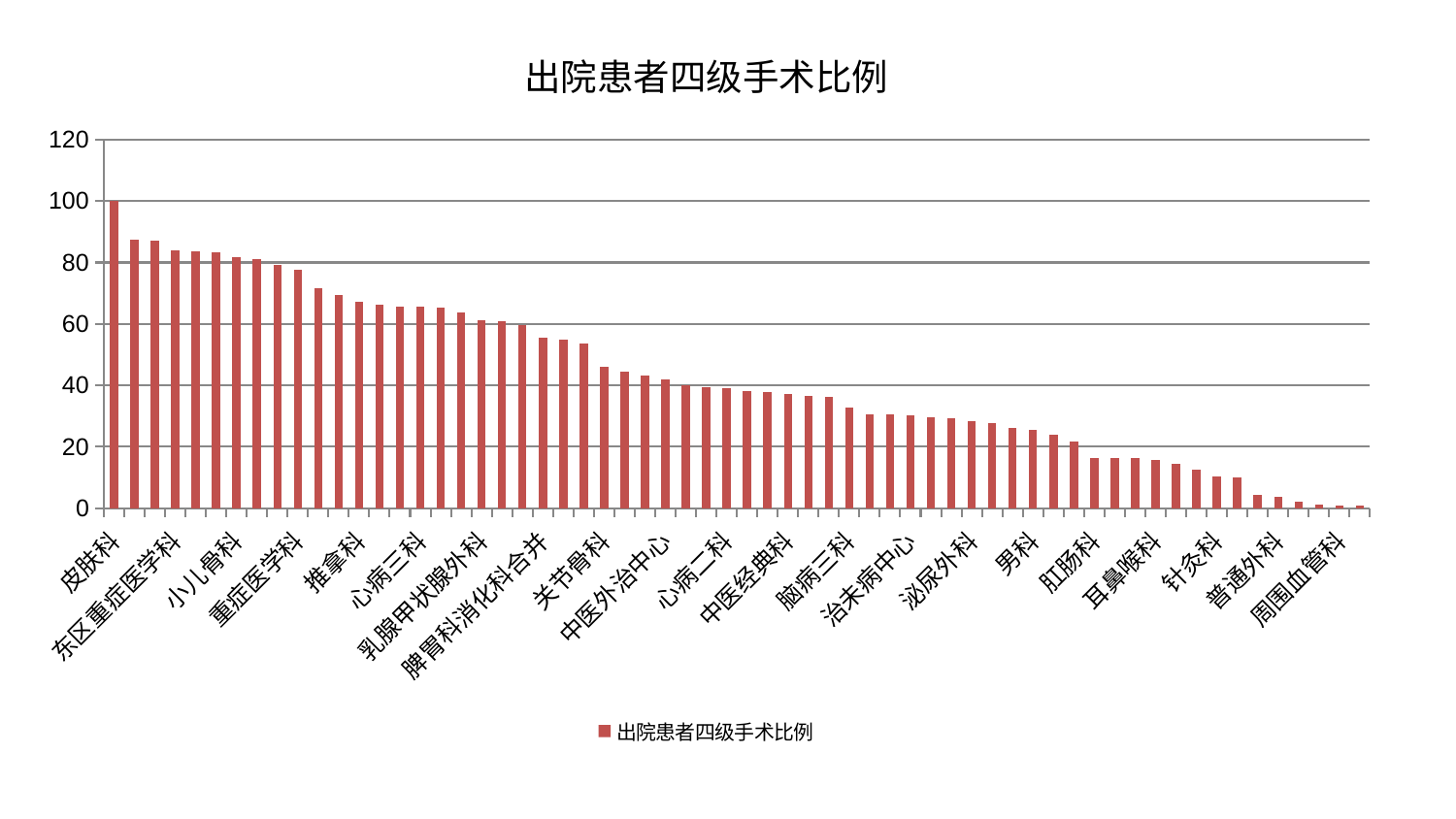

### Chart: 出院患者四级手术比例

| Category | 出院患者四级手术比例 |
|---|---|
| 皮肤科 | 100.0 |
| 创伤骨科 | 87.34406167956281 |
| 肾脏内科 | 87.23939102157505 |
| 东区重症医学科 | 84.08578246233897 |
| 呼吸内科 | 83.65792681344068 |
| 心血管内科 | 83.38028526613839 |
| 小儿骨科 | 81.61906479473072 |
| 脊柱骨科 | 81.16531524979729 |
| 胸外科 | 79.23420738309477 |
| 重症医学科 | 77.78327926227962 |
| 心病四科 | 71.66088338324366 |
| 康复科 | 69.4332127890499 |
| 推拿科 | 67.29663648144214 |
| 口腔科 | 66.13809789291925 |
| 脑病二科 | 65.53215517965344 |
| 心病三科 | 65.48514392513228 |
| 显微骨科 | 65.20410580997853 |
| 小儿推拿科 | 63.600459890123574 |
| 乳腺甲状腺外科 | 61.3577847423699 |
| 血液科 | 60.9245515492725 |
| 微创骨科 | 59.6984239388111 |
| 脾胃科消化科合并 | 55.53065733728435 |
| 综合内科 | 54.87068545031204 |
| 消化内科 | 53.770762777290784 |
| 关节骨科 | 46.01474205194572 |
| 西区重症医学科 | 44.35076211214594 |
| 肿瘤内科 | 43.173003284282565 |
| 中医外治中心 | 41.94783191581932 |
| 儿科 | 40.004082507501714 |
| 东区肾病科 | 39.359506991835524 |
| 心病二科 | 39.089924056248535 |
| 神经内科 | 38.08267616288417 |
| 眼科 | 37.71777093692001 |
| 中医经典科 | 37.24369143126225 |
| 妇科妇二科合并 | 36.72047000518403 |
| 肾病科 | 36.36293435977438 |
| 脑病三科 | 32.889844998954175 |
| 风湿病科 | 30.545924360267133 |
| 产科 | 30.51538662553266 |
| 治未病中心 | 30.40019819628219 |
| 脾胃病科 | 29.48069096652306 |
| 妇二科 | 29.3604557621568 |
| 泌尿外科 | 28.37995429236237 |
| 运动损伤骨科 | 27.765487508685304 |
| 肝胆外科 | 26.242275153395568 |
| 男科 | 25.432279661829078 |
| 医院 | 24.005042227112618 |
| 内分泌科 | 21.804961897820085 |
| 肛肠科 | 16.495487675663668 |
| 心病一科 | 16.350111914847343 |
| 骨科 | 16.263631055719195 |
| 耳鼻喉科 | 15.670084378535453 |
| 脑病一科 | 14.475970017628123 |
| 老年医学科 | 12.680444782984203 |
| 针灸科 | 10.512513991406644 |
| 美容皮肤科 | 10.08650092588006 |
| 妇科 | 4.219454419112134 |
| 普通外科 | 3.860008188426467 |
| 神经外科 | 2.075158709546354 |
| 肝病科 | 1.340678514521132 |
| 周围血管科 | 0.9234209004883366 |
| 身心医学科 | 0.7969897133296655 |
13